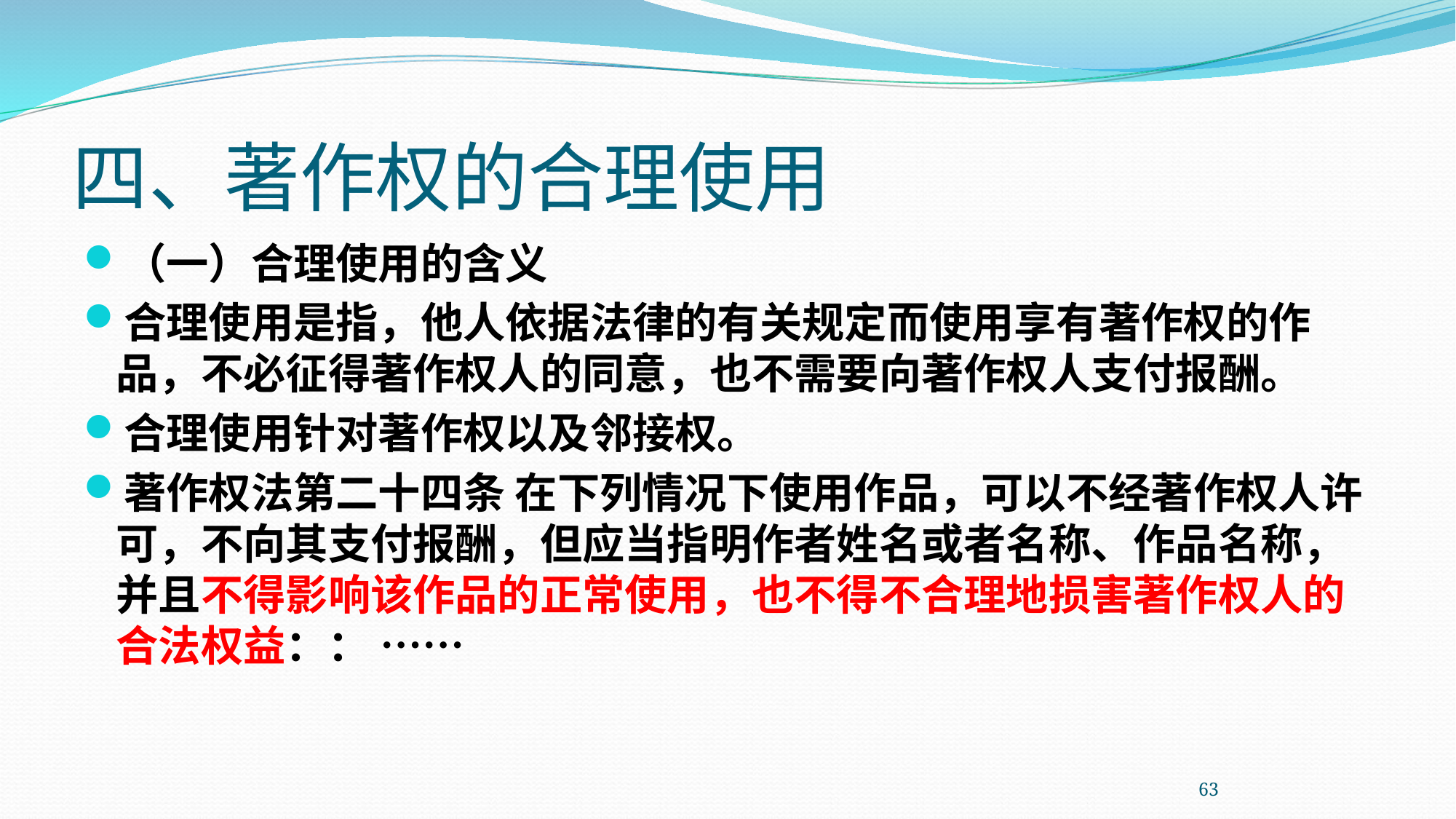

四、著作权的合理使用
（一）合理使用的含义
合理使用是指，他人依据法律的有关规定而使用享有著作权的作品，不必征得著作权人的同意，也不需要向著作权人支付报酬。
合理使用针对著作权以及邻接权。
著作权法第二十四条 在下列情况下使用作品，可以不经著作权人许可，不向其支付报酬，但应当指明作者姓名或者名称、作品名称，并且不得影响该作品的正常使用，也不得不合理地损害著作权人的合法权益：： ……

63